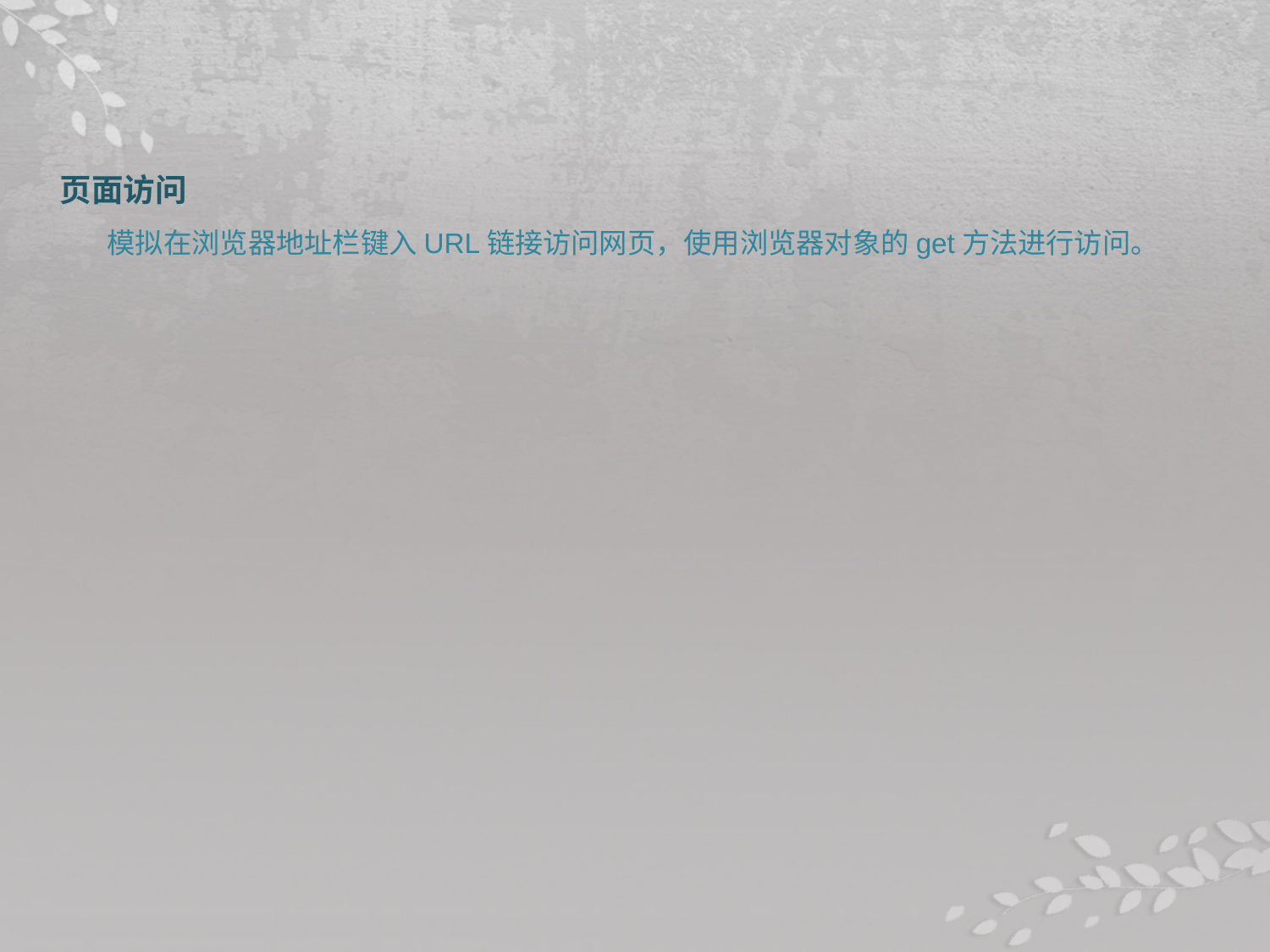

页面访问
模拟在浏览器地址栏键入URL链接访问网页，使用浏览器对象的get方法进行访问。